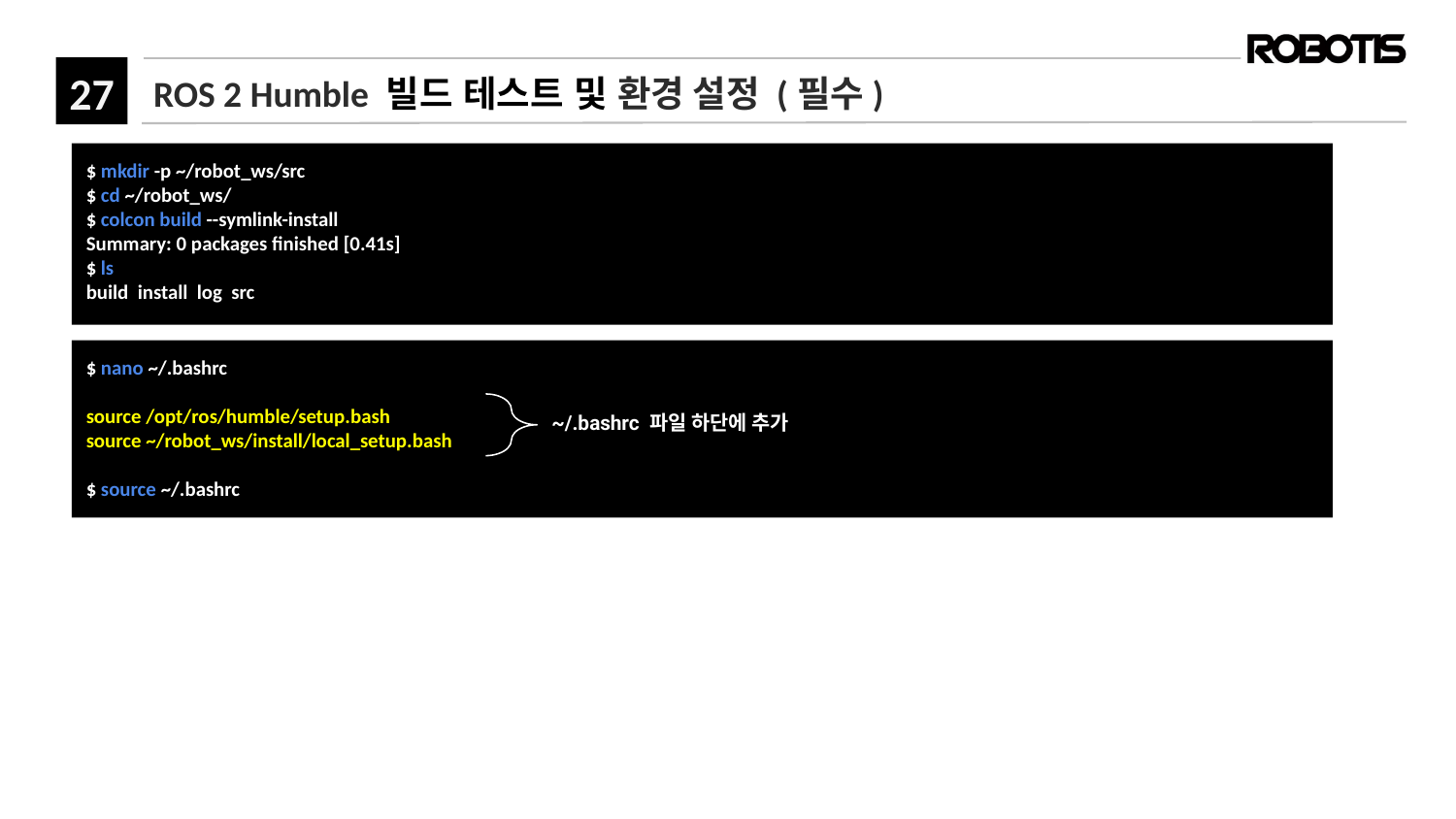

# ROS 2 Humble 빌드 테스트 및 환경 설정 (필수)

$ mkdir -p ~/robot_ws/src
$ cd ~/robot_ws/
$ colcon build --symlink-install
Summary: 0 packages finished [0.41s]
$ ls
build  install  log  src
$ nano ~/.bashrc

source /opt/ros/humble/setup.bash
source ~/robot_ws/install/local_setup.bash

$ source ~/.bashrc

~/.bashrc 파일 하단에 추가